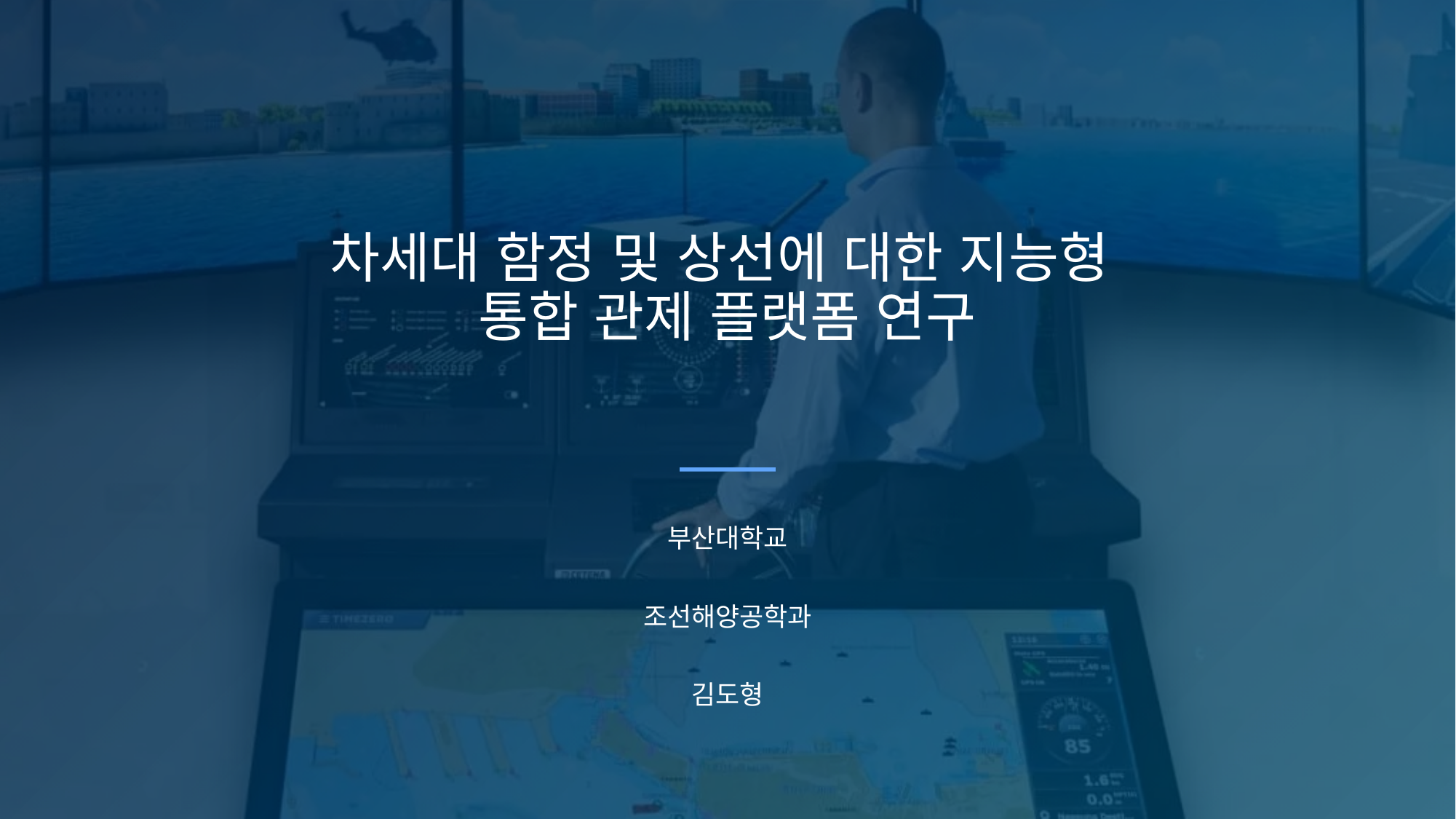

# 차세대 함정 및 상선에 대한 지능형 통합 관제 플랫폼 연구

부산대학교

조선해양공학과

김도형